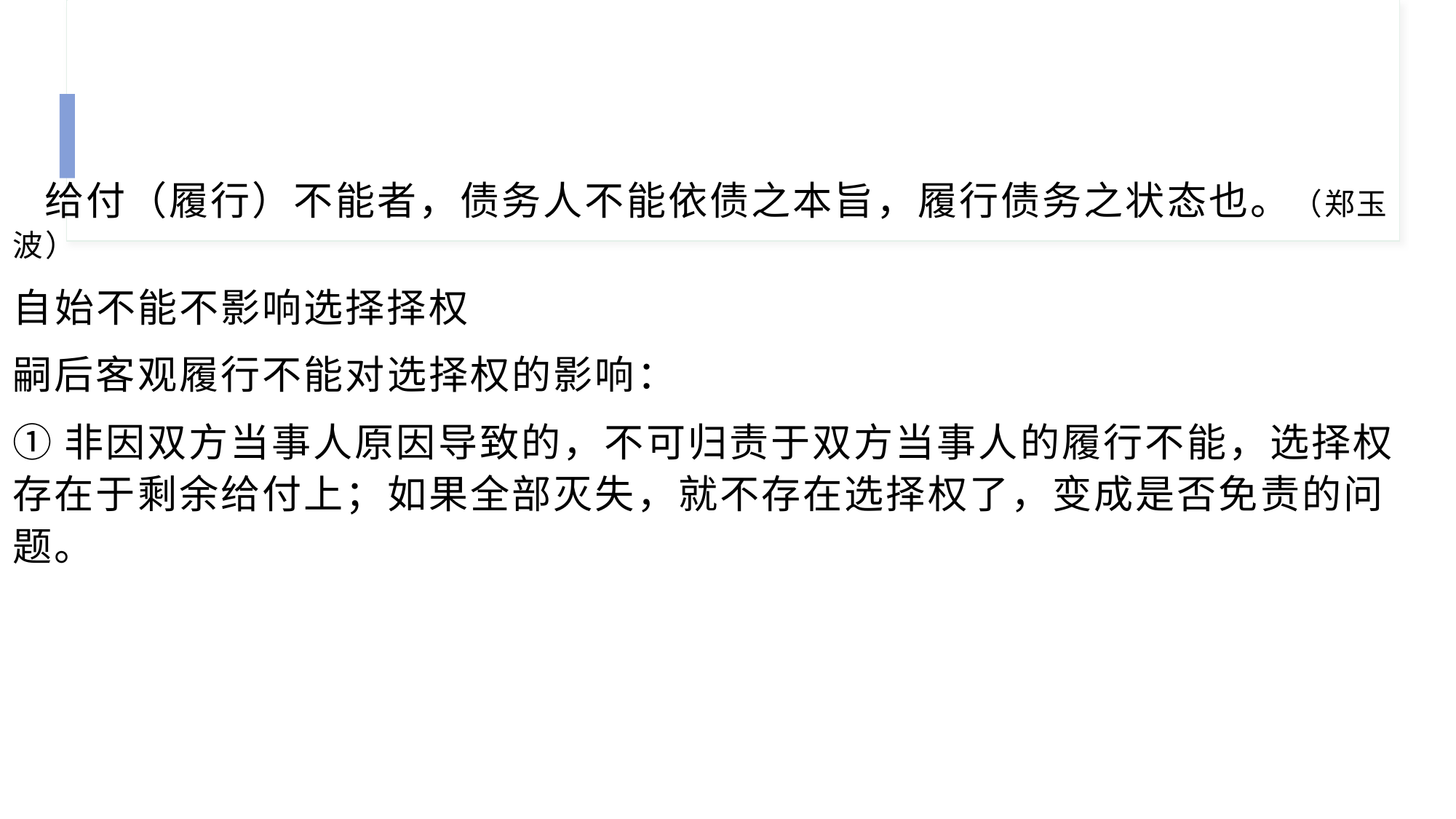

给付（履行）不能者，债务人不能依债之本旨，履行债务之状态也。（郑玉波）
自始不能不影响选择择权
嗣后客观履行不能对选择权的影响：
①非因双方当事人原因导致的，不可归责于双方当事人的履行不能，选择权存在于剩余给付上；如果全部灭失，就不存在选择权了，变成是否免责的问题。